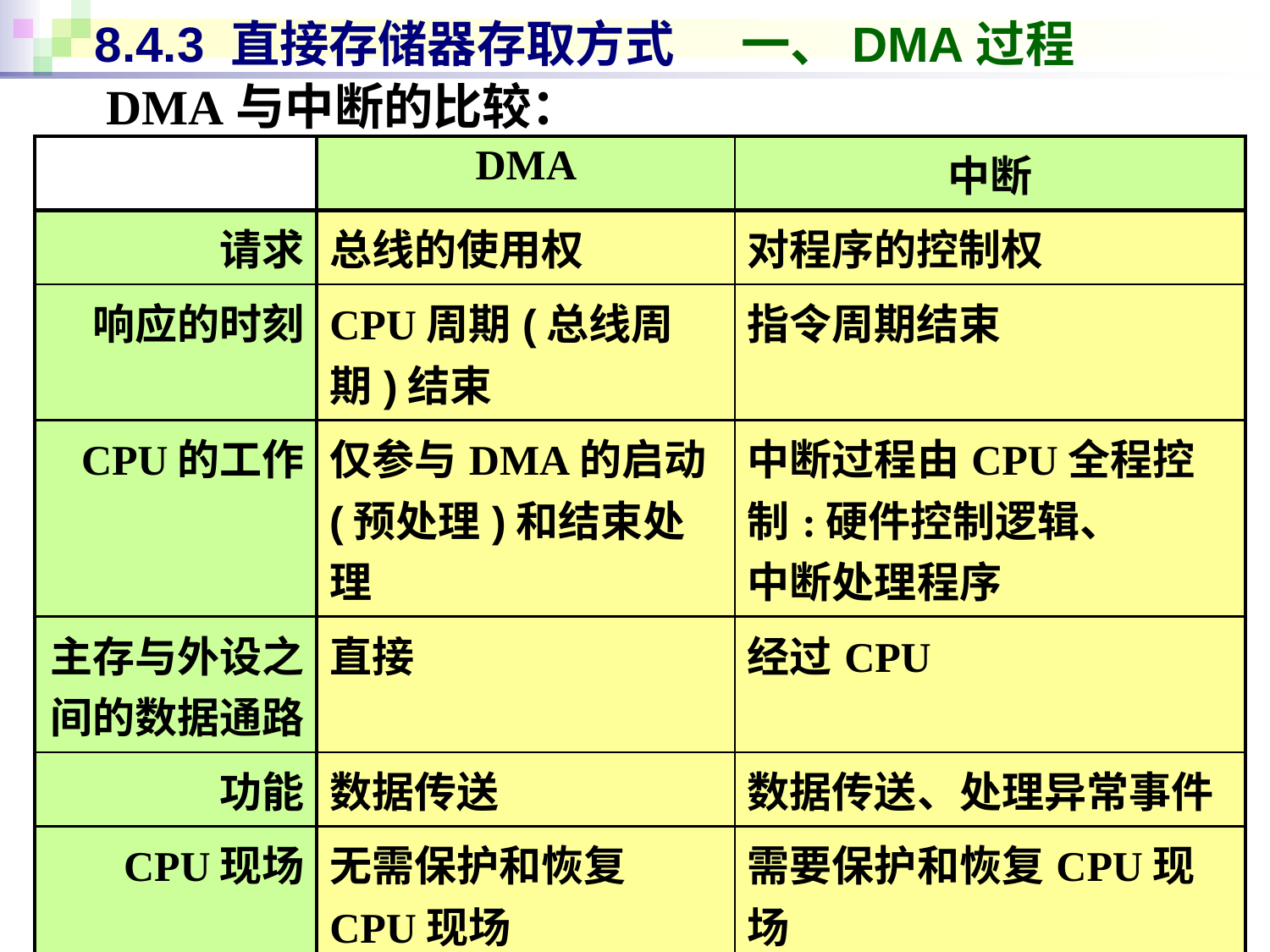

# 8.4.3 直接存储器存取方式      一、DMA过程
DMA与中断的比较：
|  | DMA | 中断 |
| --- | --- | --- |
| 请求 | 总线的使用权 | 对程序的控制权 |
| 响应的时刻 | CPU周期(总线周期)结束 | 指令周期结束 |
| CPU的工作 | 仅参与DMA的启动(预处理)和结束处理 | 中断过程由CPU全程控制:硬件控制逻辑、 中断处理程序 |
| 主存与外设之间的数据通路 | 直接 | 经过CPU |
| 功能 | 数据传送 | 数据传送、处理异常事件 |
| CPU现场 | 无需保护和恢复CPU现场 | 需要保护和恢复CPU现场 |
| 优先权 | DMA请求＞中断请求 |  |
38